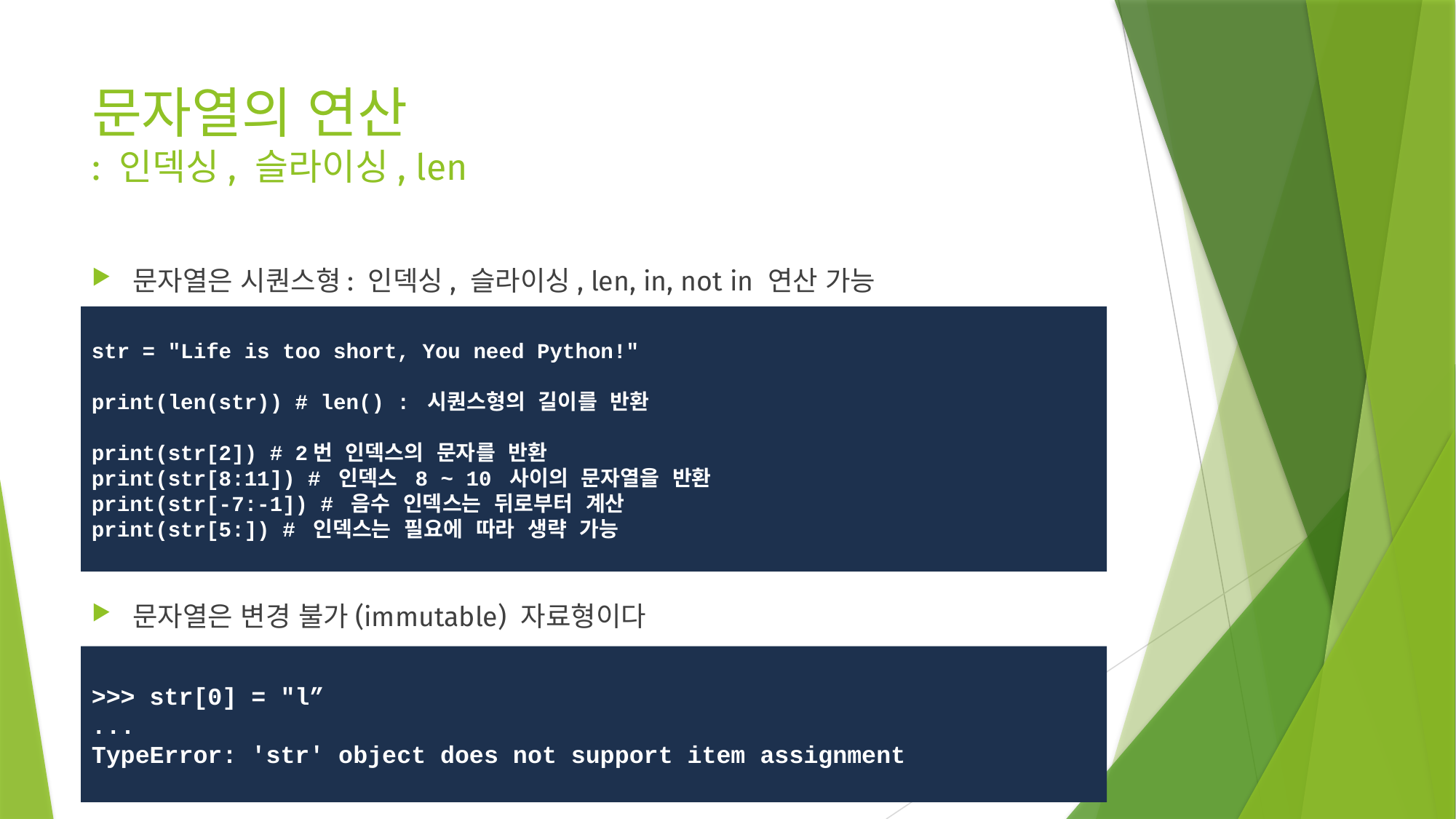

# 문자열의 연산 : 인덱싱, 슬라이싱, len
문자열은 시퀀스형: 인덱싱, 슬라이싱, len, in, not in 연산 가능

문자열은 변경 불가(immutable) 자료형이다

str = "Life is too short, You need Python!"
print(len(str)) # len() : 시퀀스형의 길이를 반환
print(str[2]) # 2번 인덱스의 문자를 반환
print(str[8:11]) # 인덱스 8 ~ 10 사이의 문자열을 반환
print(str[-7:-1]) # 음수 인덱스는 뒤로부터 계산
print(str[5:]) # 인덱스는 필요에 따라 생략 가능

>>> str[0] = "l”
...
TypeError: 'str' object does not support item assignment